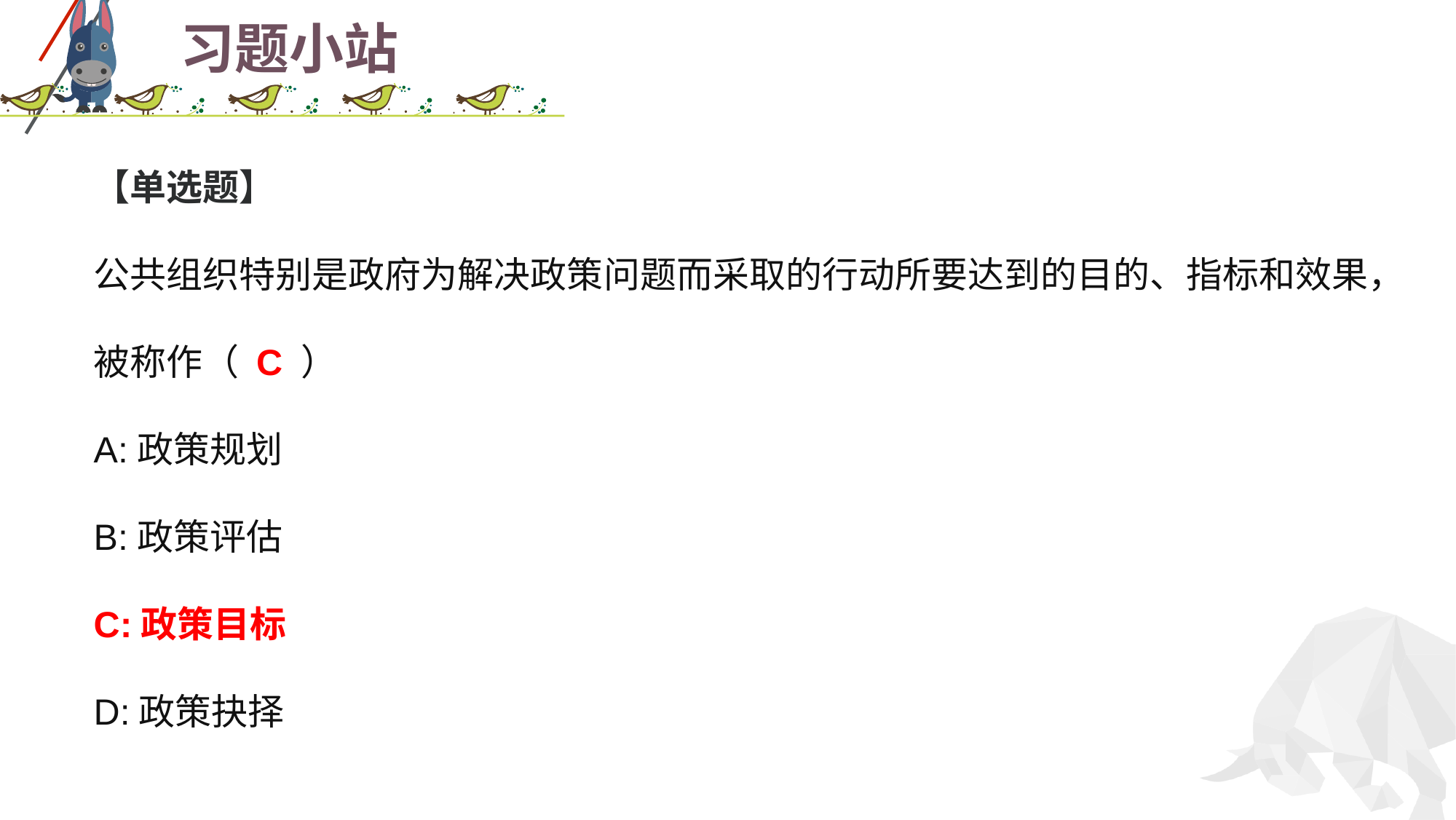

# 习题小站

【单选题】
公共组织特别是政府为解决政策问题而采取的行动所要达到的目的、指标和效果，被称作（ C ）
A:政策规划
B:政策评估
C:政策目标
D:政策抉择